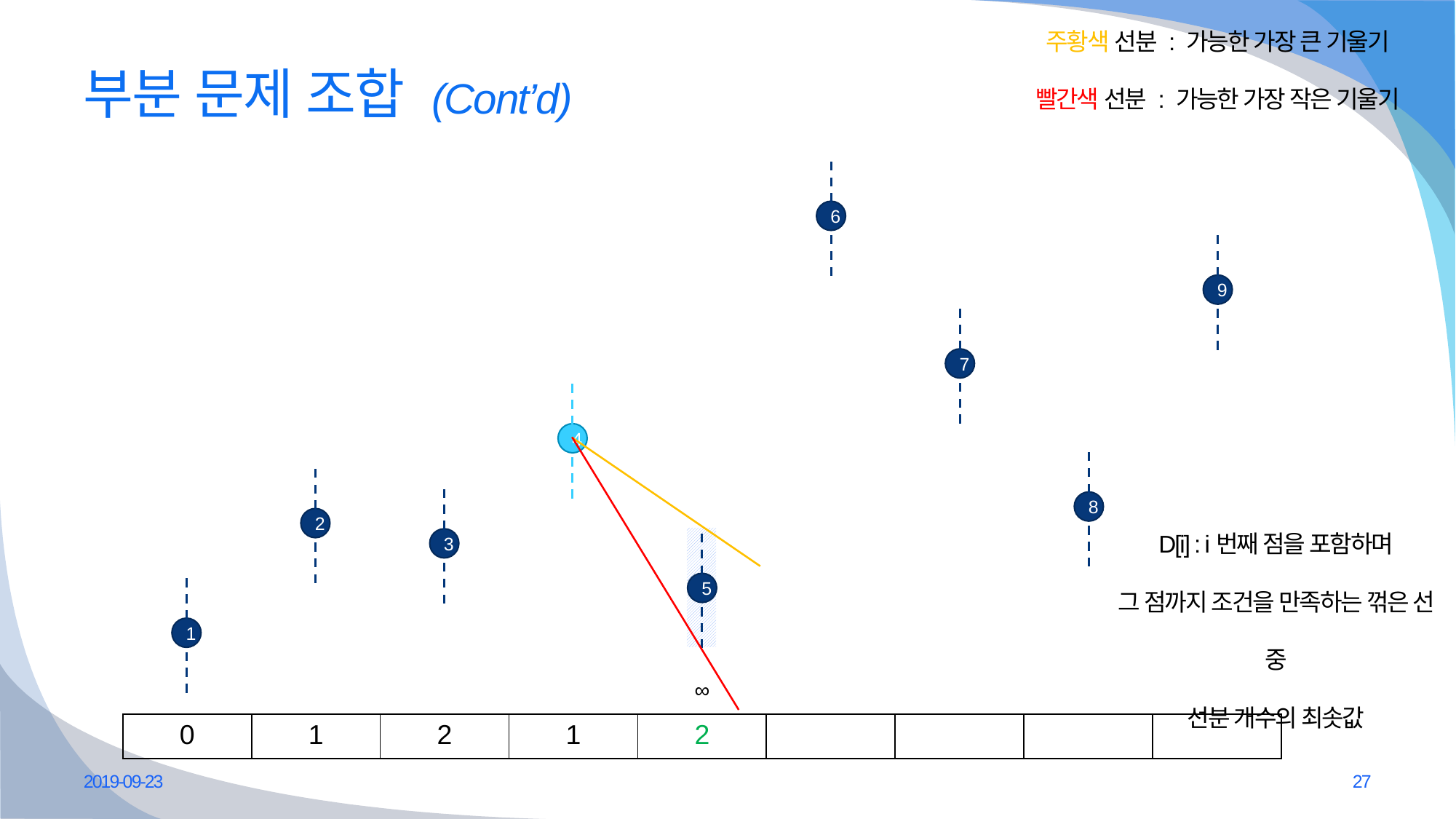

주황색 선분 : 가능한 가장 큰 기울기
빨간색 선분 : 가능한 가장 작은 기울기
# 부분 문제 조합 (Cont’d)
6

9
7
4
8
2
3
D[i] : i번째 점을 포함하며
그 점까지 조건을 만족하는 꺾은 선 중
선분 개수의 최솟값

5
1
|  |  |  |  | ∞ |  |  |  |  |
| --- | --- | --- | --- | --- | --- | --- | --- | --- |
| 0 | 1 | 2 | 1 | 2 |  |  |  |  |
| --- | --- | --- | --- | --- | --- | --- | --- | --- |
2019-09-23
27